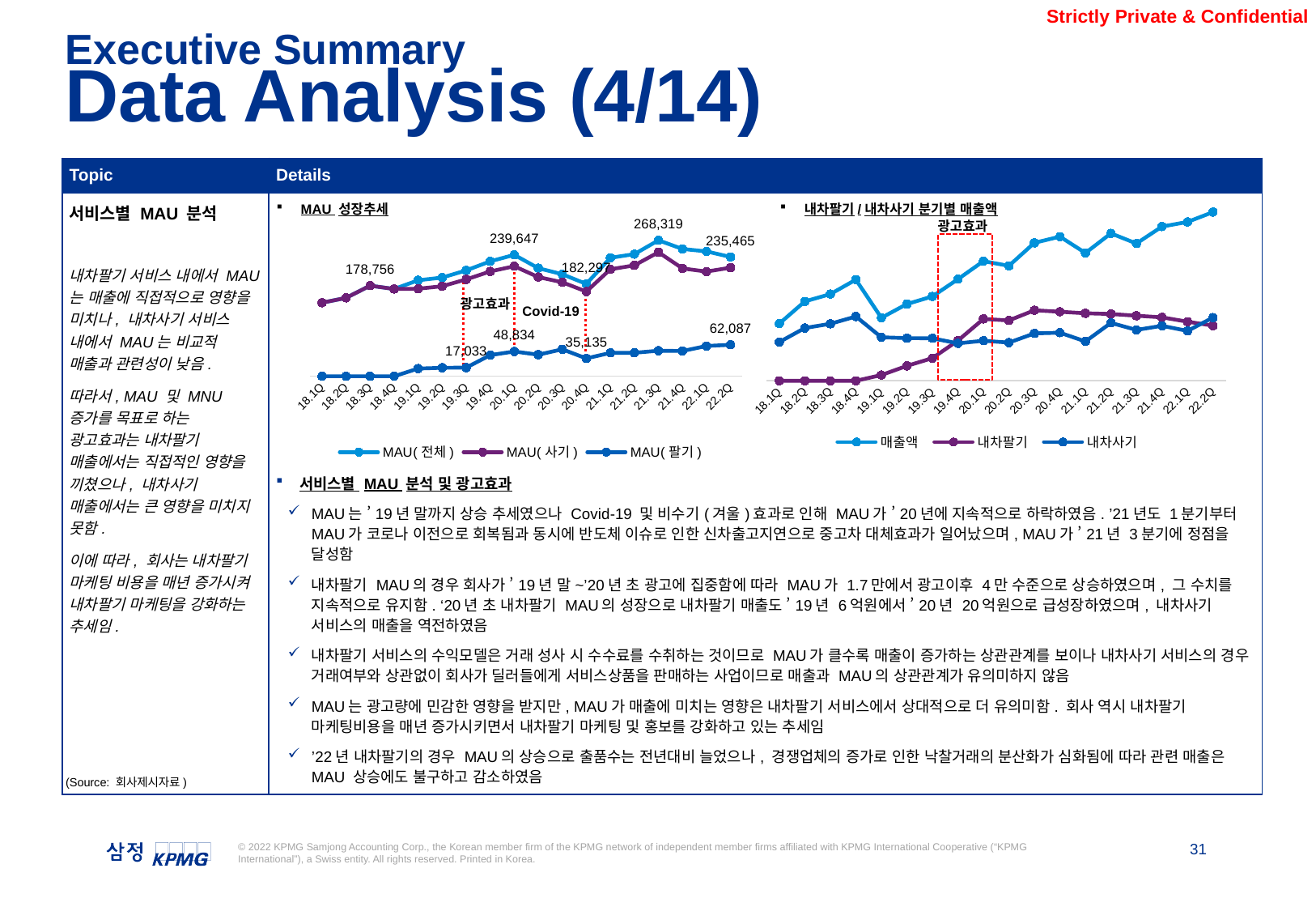

Executive Summary
Data Analysis (4/14)

### Chart

| Category | 매출액 | 내차팔기 | 내차사기 |
|---|---|---|---|
| 18.1Q | 445096456.0 | 0.0 | 301383234.0 |
| 18.2Q | 618143915.0 | 0.0 | 411068379.0 |
| 18.3Q | 675478016.0 | 0.0 | 443658588.0 |
| 18.4Q | 788053276.0 | 0.0 | 500723368.0 |
| 19.1Q | 490370650.0 | 44650000.0 | 338722378.0 |
| 19.2Q | 597698572.0 | 115900000.0 | 331850178.0 |
| 19.3Q | 657293672.0 | 176249999.99999997 | 330851081.0 |
| 19.4Q | 791688720.0 | 313050000.0 | 291337720.0 |
| 20.1Q | 932127093.0 | 481824545.4545454 | 311829001.5454546 |
| 20.2Q | 895651825.0 | 469938181.8181818 | 297462462.1818182 |
| 20.3Q | 1074593353.0 | 549235200.0 | 368996655.00000006 |
| 20.4Q | 1123049200.0 | 537688181.8181818 | 374649273.18181825 |
| 21.1Q | 995865657.0 | 525548454.5454545 | 306391802.4545455 |
| 21.2Q | 1148333838.0 | 520100000.0 | 450962560.909091 |
| 21.3Q | 1069359753.0 | 506600000.0 | 396055889.8181819 |
| 21.4Q | 1201398303.0 | 493950000.0 | 428047197.27272725 |
| 22.1Q | 1237468925.0 | 460000000.0 | 388230919.90909094 |
| 22.2Q | 1314222097.0 | 429500000.0 | 492066460.3636364 |
| Topic | Details |
| --- | --- |
| 서비스별 MAU 분석 내차팔기 서비스 내에서 MAU는 매출에 직접적으로 영향을 미치나, 내차사기 서비스 내에서 MAU는 비교적 매출과 관련성이 낮음. 따라서, MAU 및 MNU 증가를 목표로 하는 광고효과는 내차팔기 매출에서는 직접적인 영향을 끼쳤으나, 내차사기 매출에서는 큰 영향을 미치지 못함. 이에 따라, 회사는 내차팔기 마케팅 비용을 매년 증가시켜 내차팔기 마케팅을 강화하는 추세임. | 서비스별 MAU 분석 및 광고효과 MAU는 ’19년 말까지 상승 추세였으나 Covid-19 및 비수기(겨울)효과로 인해 MAU가 ’20년에 지속적으로 하락하였음. ’21년도 1분기부터 MAU가 코로나 이전으로 회복됨과 동시에 반도체 이슈로 인한 신차출고지연으로 중고차 대체효과가 일어났으며, MAU가 ’21년 3분기에 정점을 달성함 내차팔기 MAU의 경우 회사가 ’19년 말~’20년 초 광고에 집중함에 따라 MAU가 1.7만에서 광고이후 4만 수준으로 상승하였으며, 그 수치를 지속적으로 유지함. ‘20년 초 내차팔기 MAU의 성장으로 내차팔기 매출도 ’19년 6억원에서 ’20년 20억원으로 급성장하였으며, 내차사기 서비스의 매출을 역전하였음 내차팔기 서비스의 수익모델은 거래 성사 시 수수료를 수취하는 것이므로 MAU가 클수록 매출이 증가하는 상관관계를 보이나 내차사기 서비스의 경우 거래여부와 상관없이 회사가 딜러들에게 서비스상품을 판매하는 사업이므로 매출과 MAU의 상관관계가 유의미하지 않음 MAU는 광고량에 민감한 영향을 받지만, MAU가 매출에 미치는 영향은 내차팔기 서비스에서 상대적으로 더 유의미함. 회사 역시 내차팔기 마케팅비용을 매년 증가시키면서 내차팔기 마케팅 및 홍보를 강화하고 있는 추세임 ’22년 내차팔기의 경우 MAU의 상승으로 출품수는 전년대비 늘었으나, 경쟁업체의 증가로 인한 낙찰거래의 분산화가 심화됨에 따라 관련 매출은 MAU 상승에도 불구하고 감소하였음 |

### Chart

| Category | MAU(전체) | MAU(사기) | MAU(팔기) |
|---|---|---|---|
| 18.1Q | 145159.66666666666 | 145159.66666666666 | 0.0 |
| 18.2Q | 154738.66666666666 | 154738.66666666666 | 0.0 |
| 18.3Q | 178756.33333333334 | 178756.33333333334 | 0.0 |
| 18.4Q | 172312.66666666666 | 172312.66666666666 | 0.0 |
| 19.1Q | 189447.33333333334 | 172758.40088559708 | 15180.984780863218 |
| 19.2Q | 194810.33333333334 | 177777.00994954188 | 16688.93244773625 |
| 19.3Q | 209015.66666666666 | 191201.71693539573 | 17033.32338379144 |
| 19.4Q | 226843.0 | 206931.33333333334 | 41665.666666666664 |
| 20.1Q | 239646.66666666666 | 217211.66666666666 | 48833.666666666664 |
| 20.2Q | 213366.0 | 195752.66666666666 | 42488.0 |
| 20.3Q | 201345.0 | 185492.66666666666 | 53146.666666666664 |
| 20.4Q | 182296.66666666666 | 167146.0 | 35134.666666666664 |
| 21.1Q | 233832.33333333334 | 211112.0 | 46103.56666666667 |
| 21.2Q | 241060.66666666666 | 218911.0 | 46255.73333333334 |
| 21.3Q | 268319.0 | 244778.0 | 50373.03333333333 |
| 21.4Q | 251245.0 | 212835.66666666666 | 49778.666666666664 |
| 22.1Q | 246466.66666666666 | 206593.06666666668 | 59676.93333333333 |
| 22.2Q | 235465.13333333333 | 214395.03333333333 | 62087.25 |
MAU 성장추세
내차팔기/내차사기 분기별 매출액
광고효과

광고효과
Covid-19
(Source: 회사제시자료)